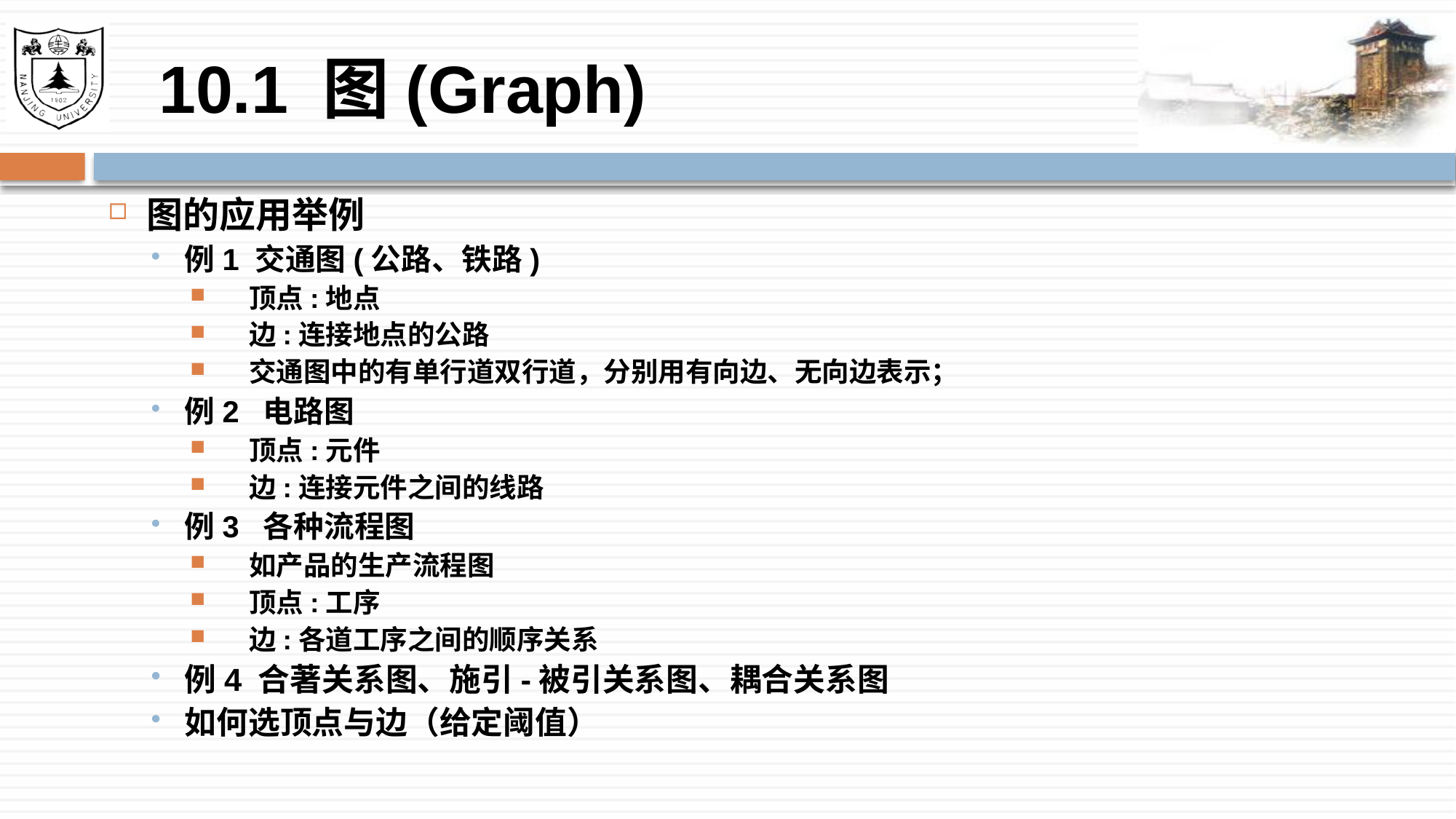

# 10.1 图(Graph)
图的应用举例
例1 交通图(公路、铁路)
    顶点:地点
    边:连接地点的公路
    交通图中的有单行道双行道，分别用有向边、无向边表示；
例2  电路图
    顶点:元件
    边:连接元件之间的线路
例3  各种流程图
    如产品的生产流程图
    顶点:工序
    边:各道工序之间的顺序关系
例4 合著关系图、施引-被引关系图、耦合关系图
如何选顶点与边（给定阈值）